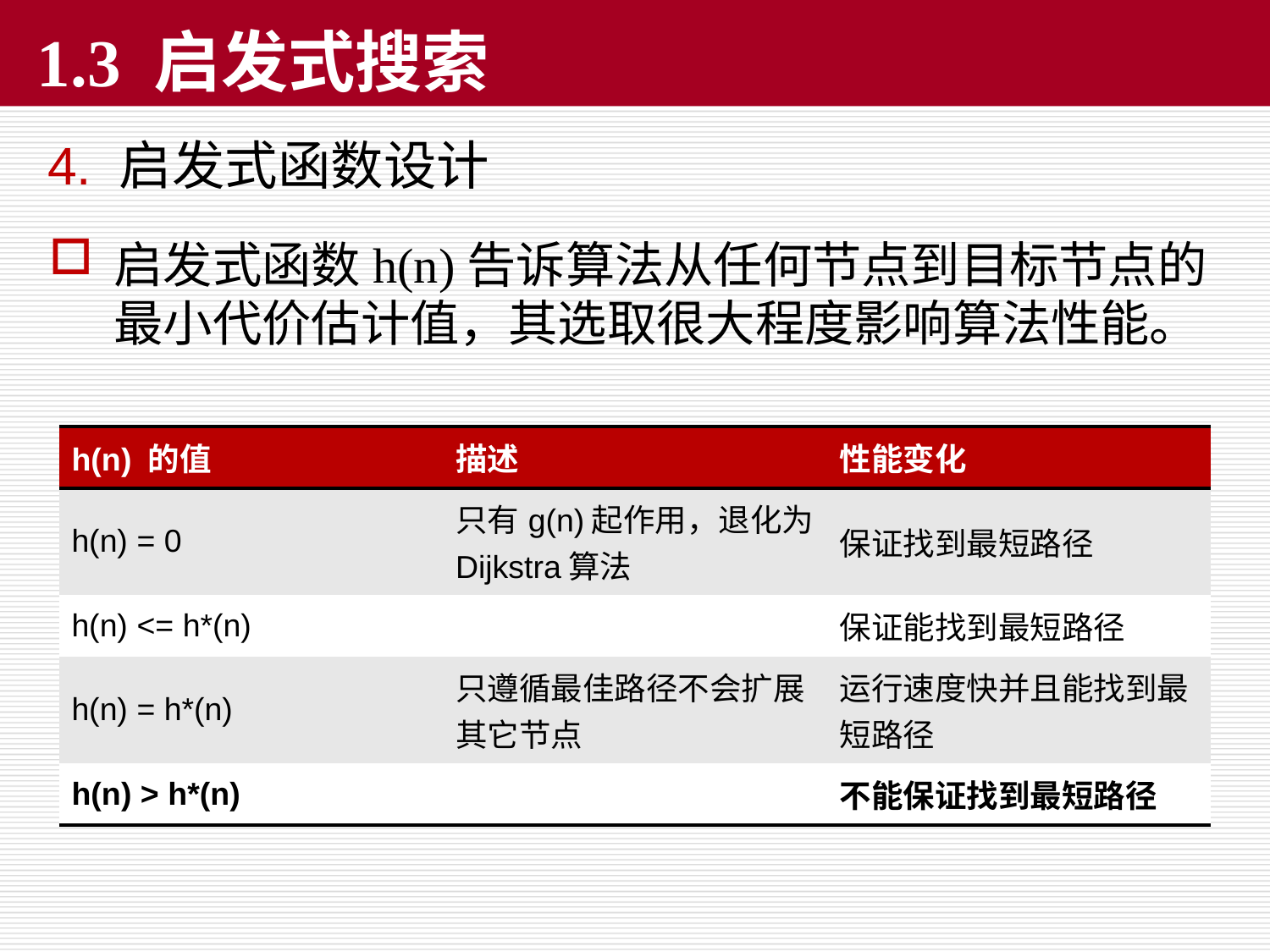

# 1.3 启发式搜索
启发式函数设计

启发式函数h(n)告诉算法从任何节点到目标节点的最小代价估计值，其选取很大程度影响算法性能。

| h(n) 的值 | 描述 | 性能变化 |
| --- | --- | --- |
| h(n) = 0 | 只有g(n)起作用，退化为Dijkstra算法 | 保证找到最短路径 |
| h(n) <= h\*(n) |  | 保证能找到最短路径 |
| h(n) = h\*(n) | 只遵循最佳路径不会扩展其它节点 | 运行速度快并且能找到最短路径 |
| h(n) > h\*(n) |  | 不能保证找到最短路径 |
18